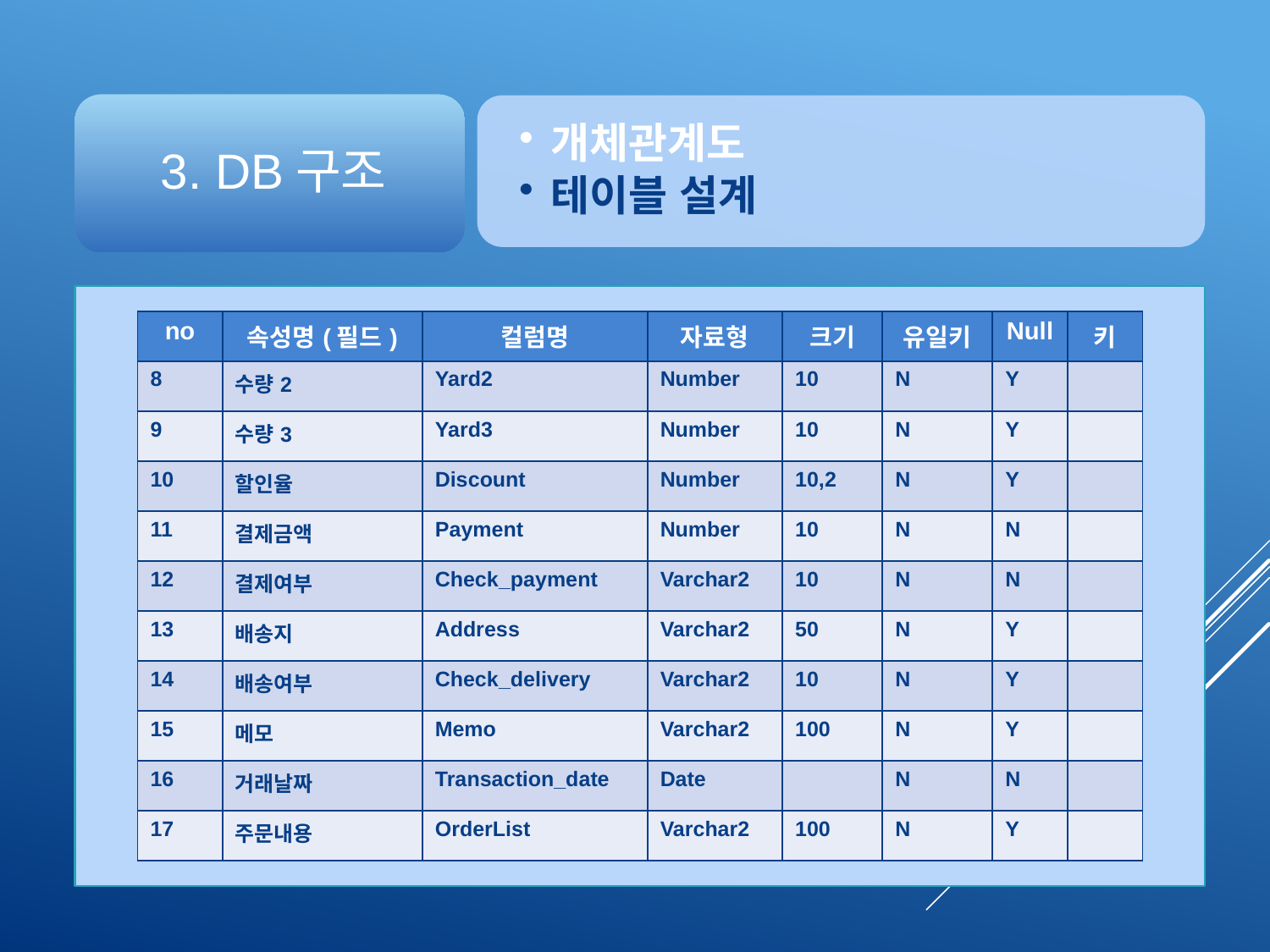

개체관계도
테이블 설계
3. DB구조

| no | 속성명(필드) | 컬럼명 | 자료형 | 크기 | 유일키 | Null | 키 |
| --- | --- | --- | --- | --- | --- | --- | --- |
| 8 | 수량2 | Yard2 | Number | 10 | N | Y |  |
| 9 | 수량3 | Yard3 | Number | 10 | N | Y |  |
| 10 | 할인율 | Discount | Number | 10,2 | N | Y |  |
| 11 | 결제금액 | Payment | Number | 10 | N | N |  |
| 12 | 결제여부 | Check\_payment | Varchar2 | 10 | N | N |  |
| 13 | 배송지 | Address | Varchar2 | 50 | N | Y |  |
| 14 | 배송여부 | Check\_delivery | Varchar2 | 10 | N | Y |  |
| 15 | 메모 | Memo | Varchar2 | 100 | N | Y |  |
| 16 | 거래날짜 | Transaction\_date | Date |  | N | N |  |
| 17 | 주문내용 | OrderList | Varchar2 | 100 | N | Y |  |
▶ 논리적 모델링
(Logical Modeling)